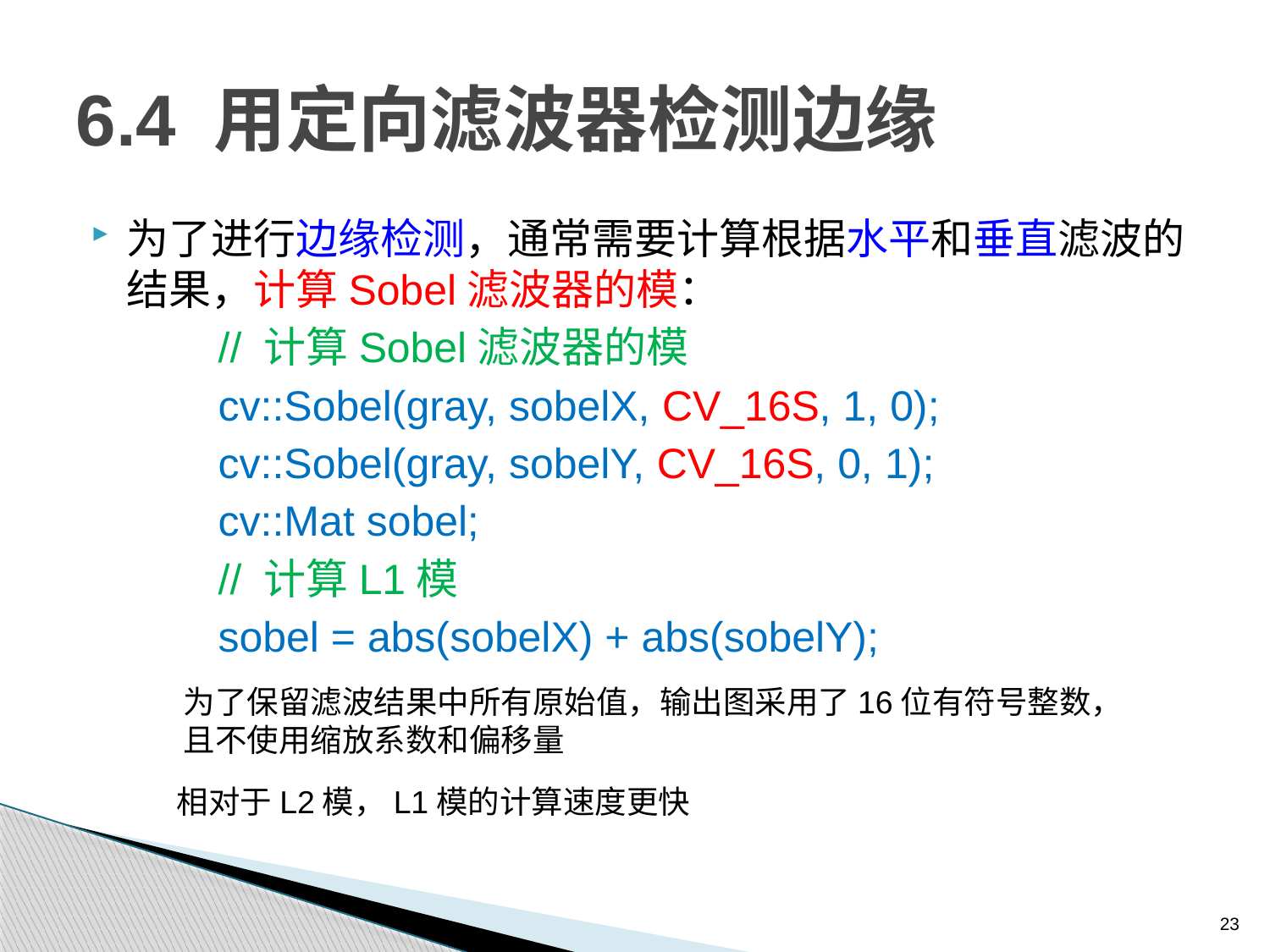

# 6.4 用定向滤波器检测边缘
为了进行边缘检测，通常需要计算根据水平和垂直滤波的结果，计算Sobel滤波器的模：
   	// 计算Sobel滤波器的模
	cv::Sobel(gray, sobelX, CV_16S, 1, 0);
	cv::Sobel(gray, sobelY, CV_16S, 0, 1);
	cv::Mat sobel;
	// 计算L1模
	sobel = abs(sobelX) + abs(sobelY);
为了保留滤波结果中所有原始值，输出图采用了16位有符号整数，
且不使用缩放系数和偏移量
相对于L2模，L1模的计算速度更快
23